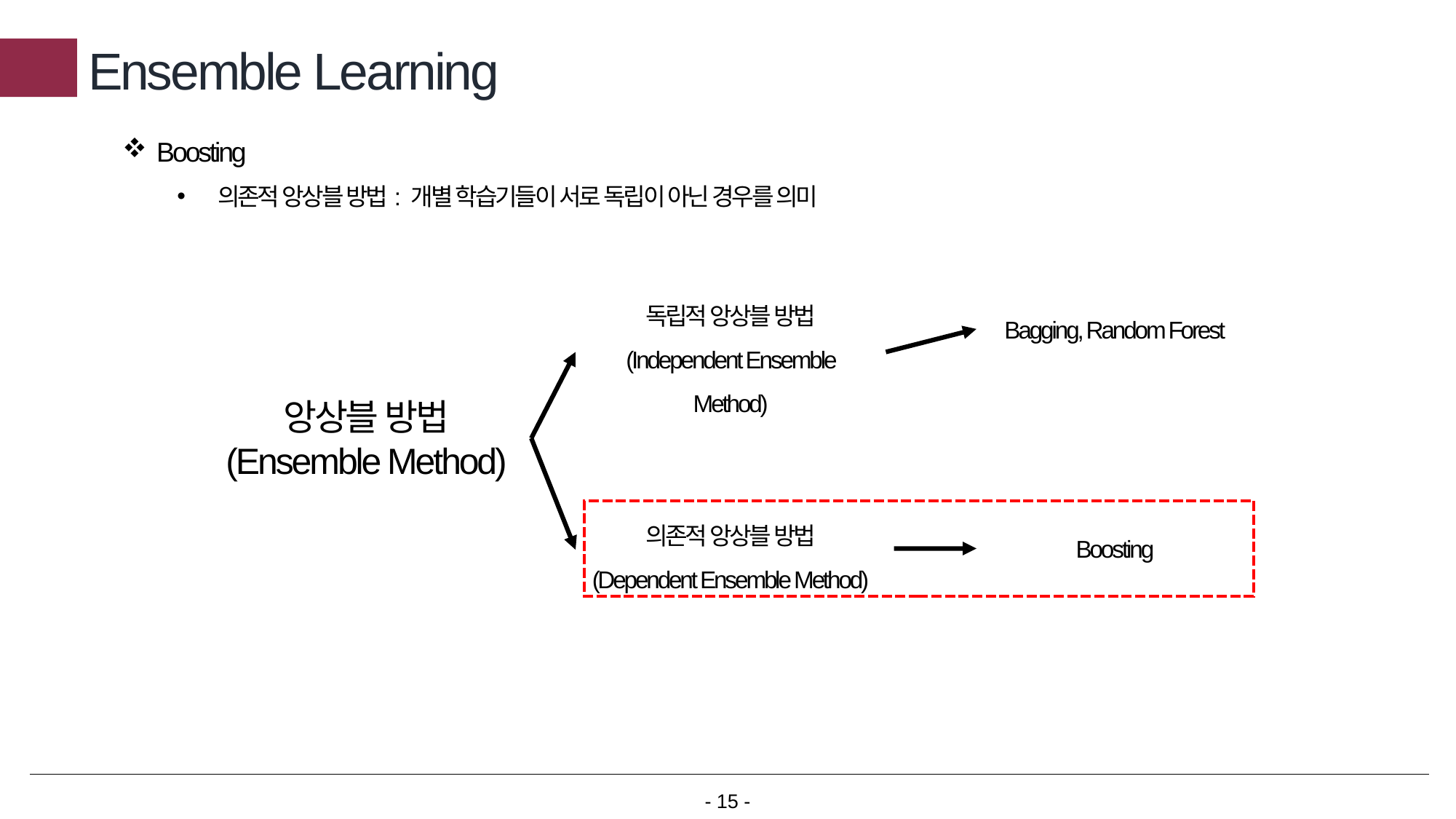

# Ensemble Learning
Boosting
의존적 앙상블 방법: 개별 학습기들이 서로 독립이 아닌 경우를 의미
독립적 앙상블 방법
(Independent Ensemble Method)
Bagging, Random Forest
앙상블 방법
(Ensemble Method)
의존적 앙상블 방법
(Dependent Ensemble Method)
Boosting